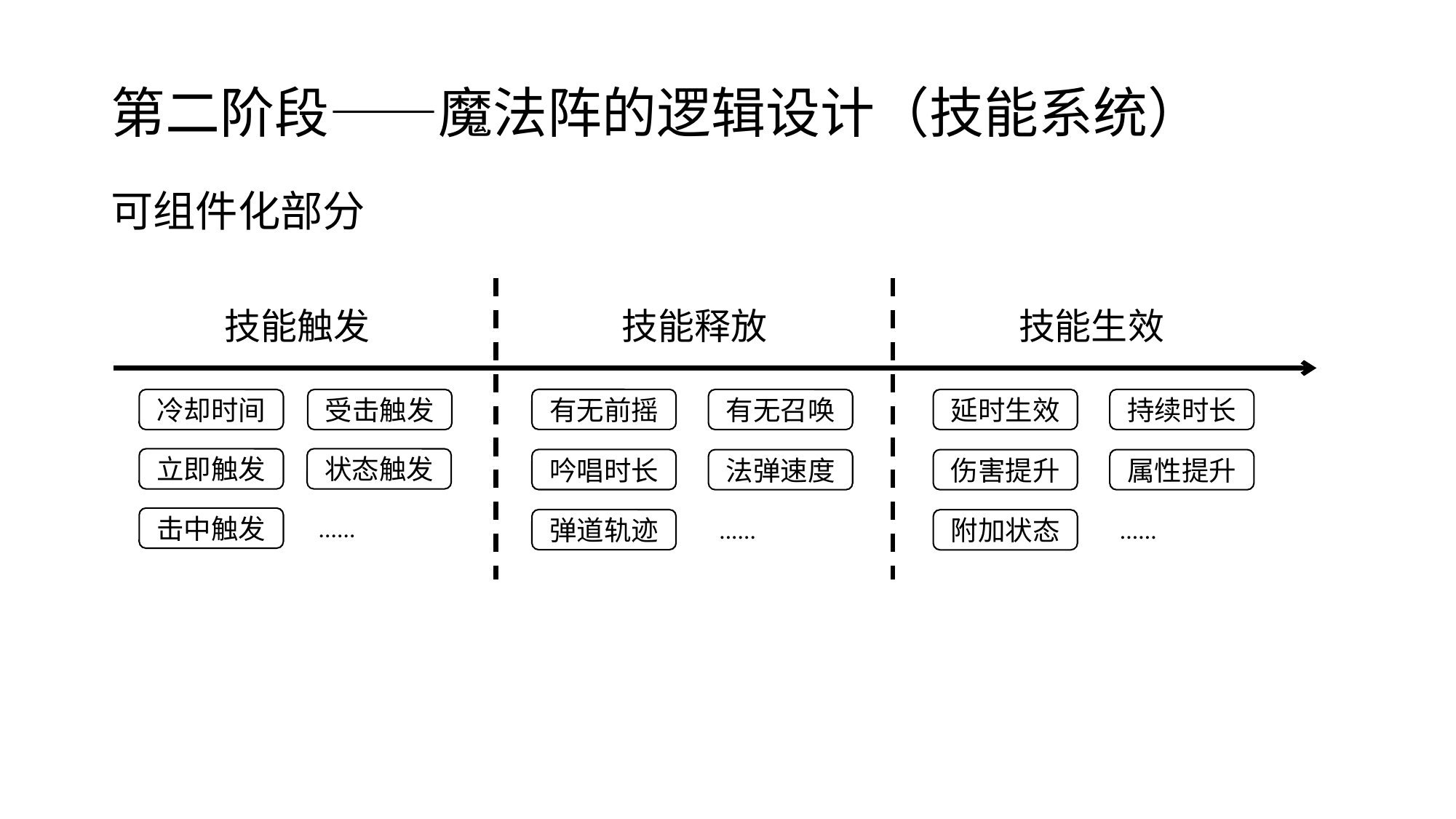

# 第二阶段——魔法阵的逻辑设计（技能系统） 可组件化部分
技能触发
技能释放
技能生效
有无前摇
冷却时间
受击触发
有无召唤
延时生效
持续时长
立即触发
状态触发
吟唱时长
法弹速度
伤害提升
属性提升
击中触发
......
弹道轨迹
......
附加状态
......